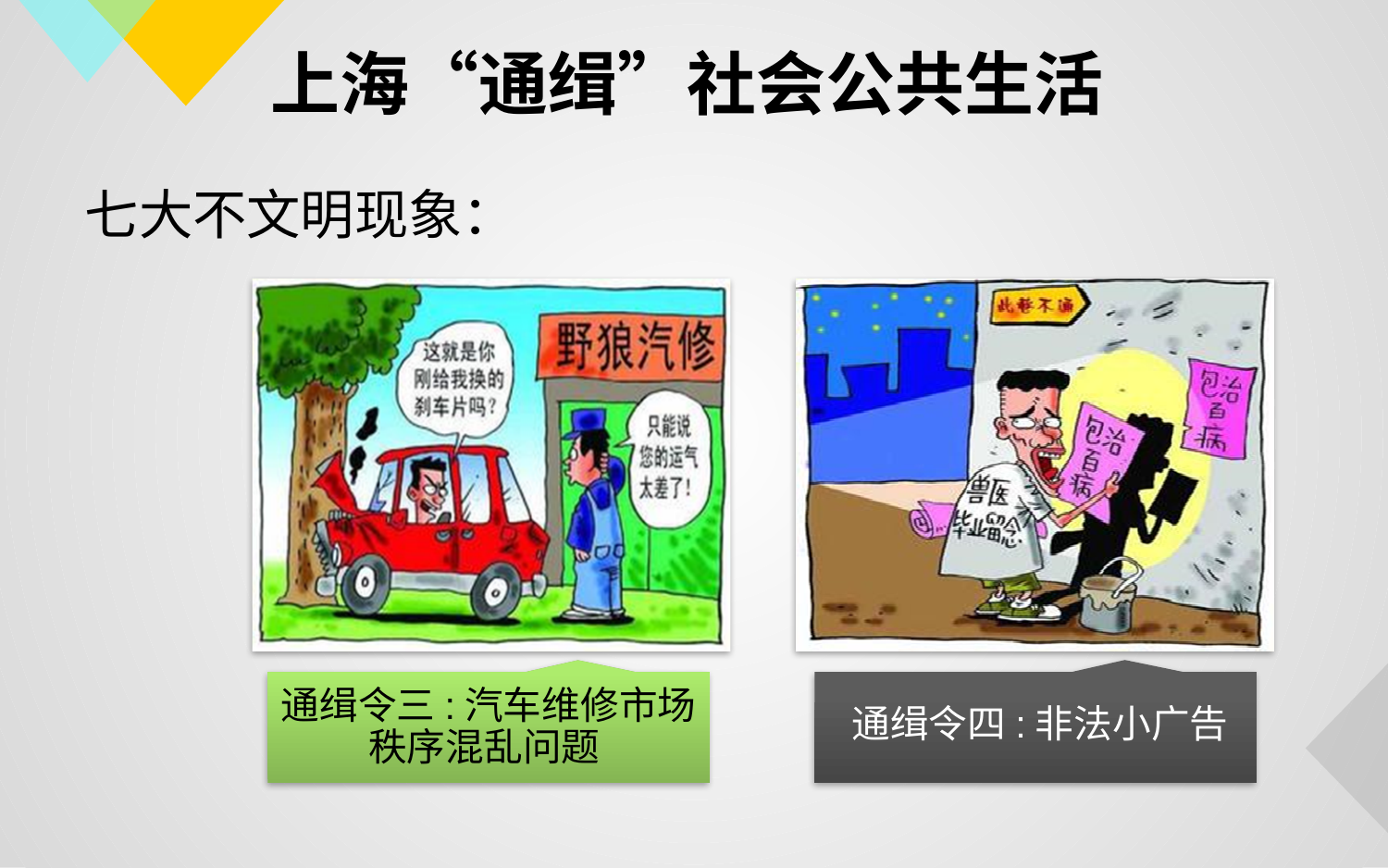

# 上海“通缉”社会公共生活
七大不文明现象：

通缉令三:汽车维修市场秩序混乱问题
 通缉令四:非法小广告